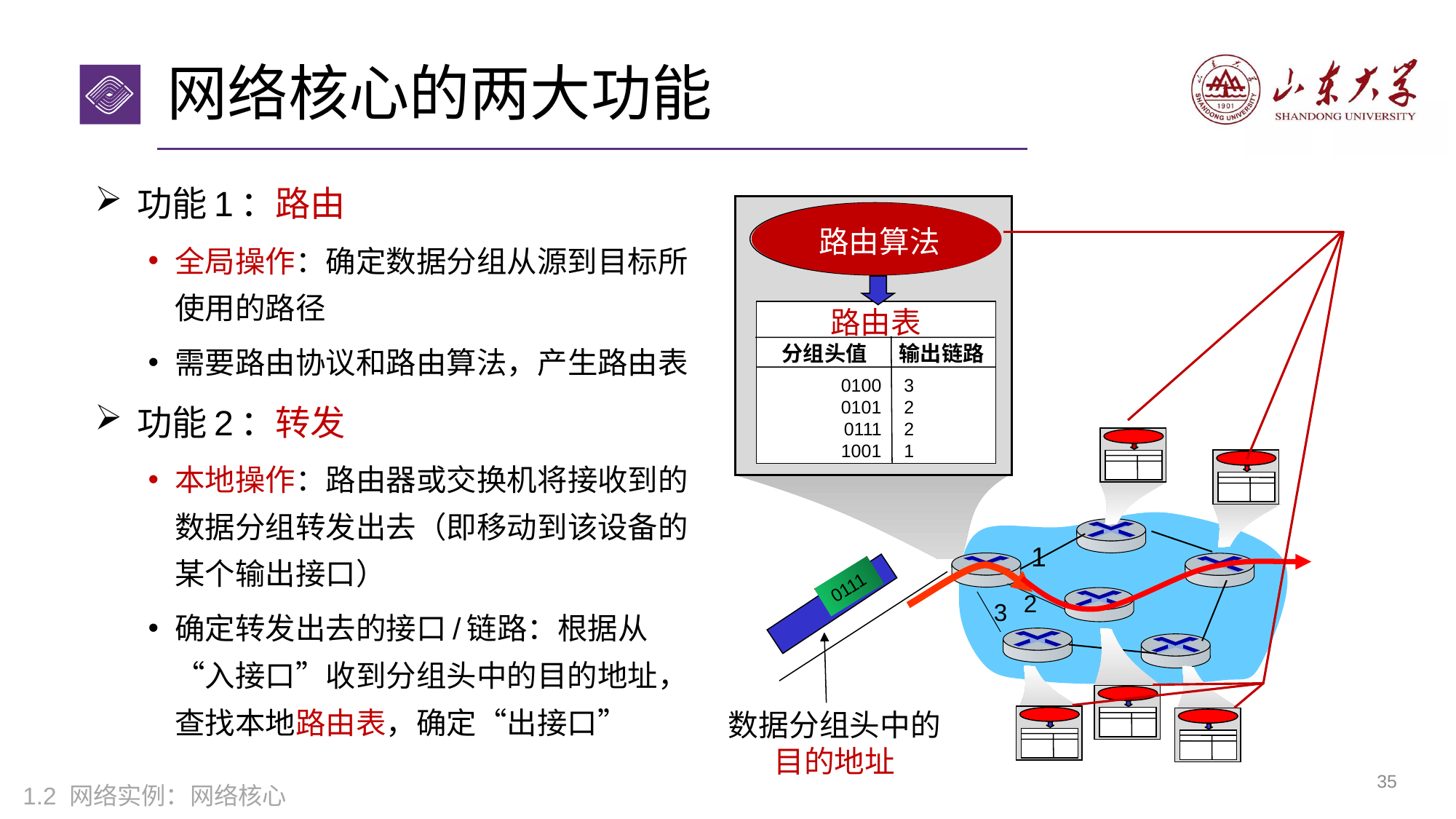

# 网络核心的两大功能
功能1：路由
全局操作：确定数据分组从源到目标所使用的路径
需要路由协议和路由算法，产生路由表
功能2：转发
本地操作：路由器或交换机将接收到的数据分组转发出去（即移动到该设备的某个输出接口）
确定转发出去的接口/链路：根据从“入接口”收到分组头中的目的地址，查找本地路由表，确定“出接口”

routing algorithm

分组头值
输出链路

0100
0101
0111
1001
3
2
2
1

路由算法

路由表

1
2
3

0111

数据分组头中的
目的地址
35
1.2 网络实例：网络核心